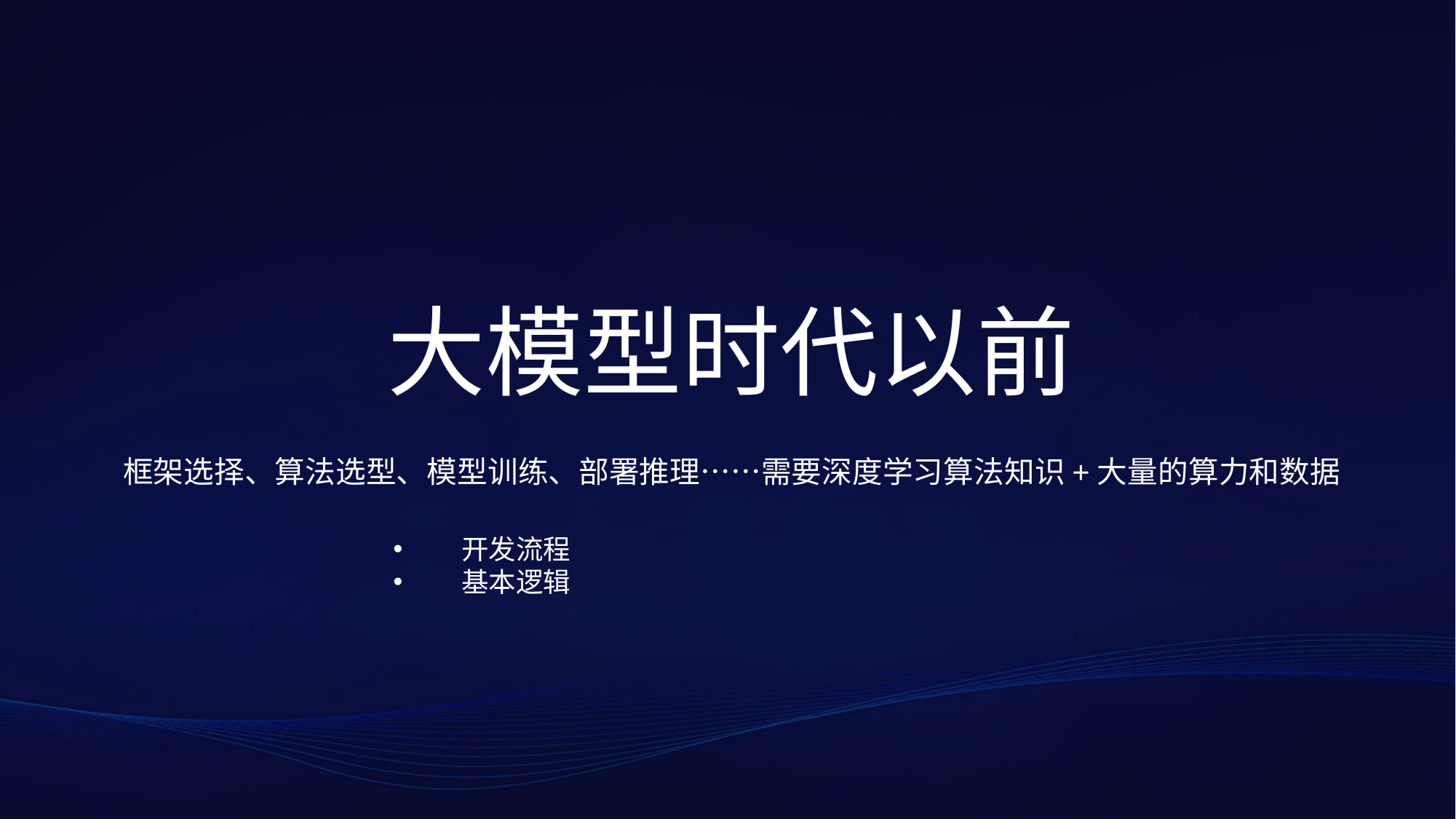

大模型时代以前
框架选择、算法选型、模型训练、部署推理……需要深度学习算法知识+大量的算力和数据
开发流程
基本逻辑